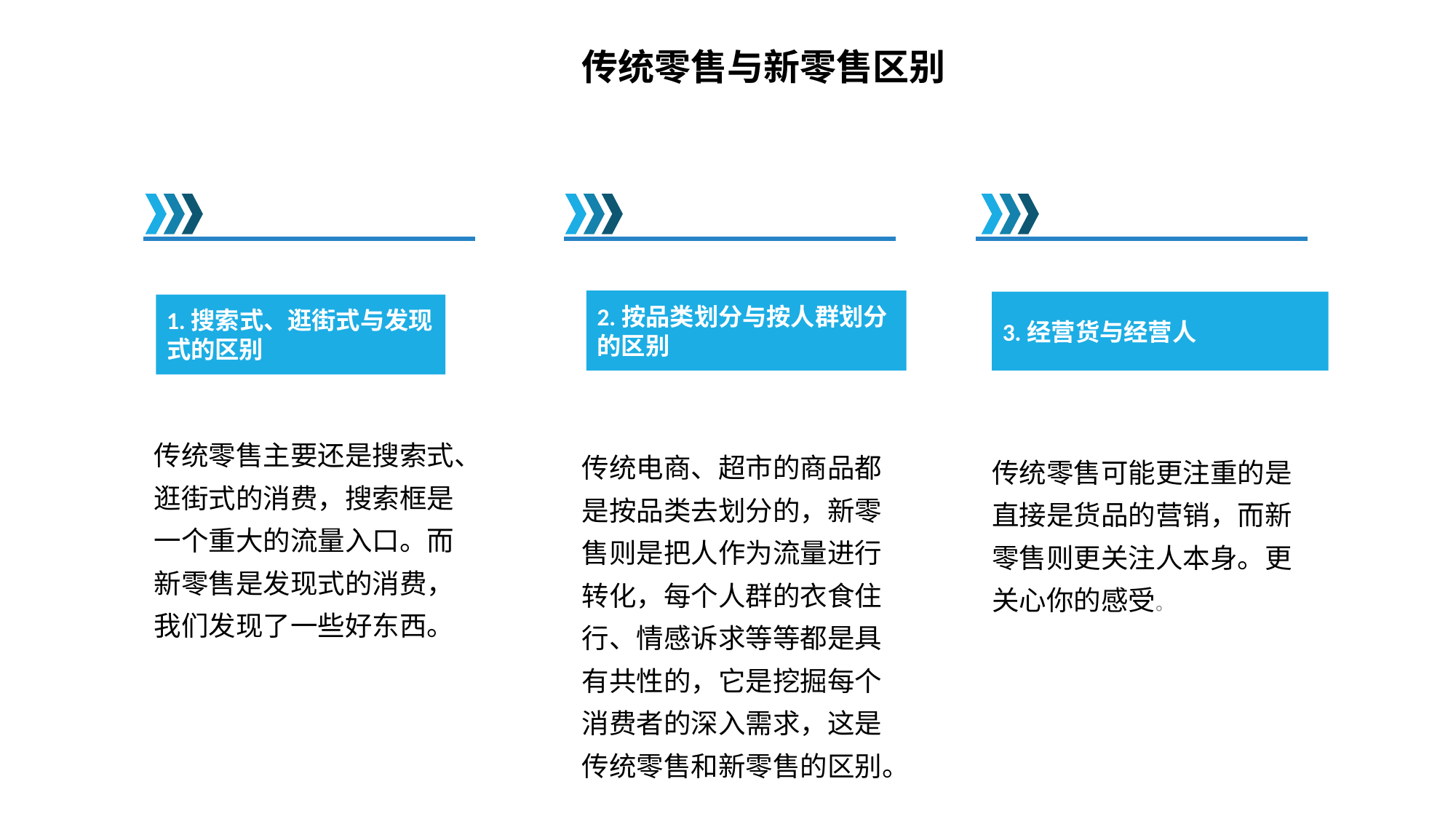

传统零售与新零售区别

2.按品类划分与按人群划分的区别
3.经营货与经营人
1.搜索式、逛街式与发现式的区别
传统零售主要还是搜索式、逛街式的消费，搜索框是一个重大的流量入口。而新零售是发现式的消费，我们发现了一些好东西。
传统电商、超市的商品都是按品类去划分的，新零售则是把人作为流量进行转化，每个人群的衣食住行、情感诉求等等都是具有共性的，它是挖掘每个消费者的深入需求，这是传统零售和新零售的区别。
传统零售可能更注重的是直接是货品的营销，而新零售则更关注人本身。更关心你的感受。